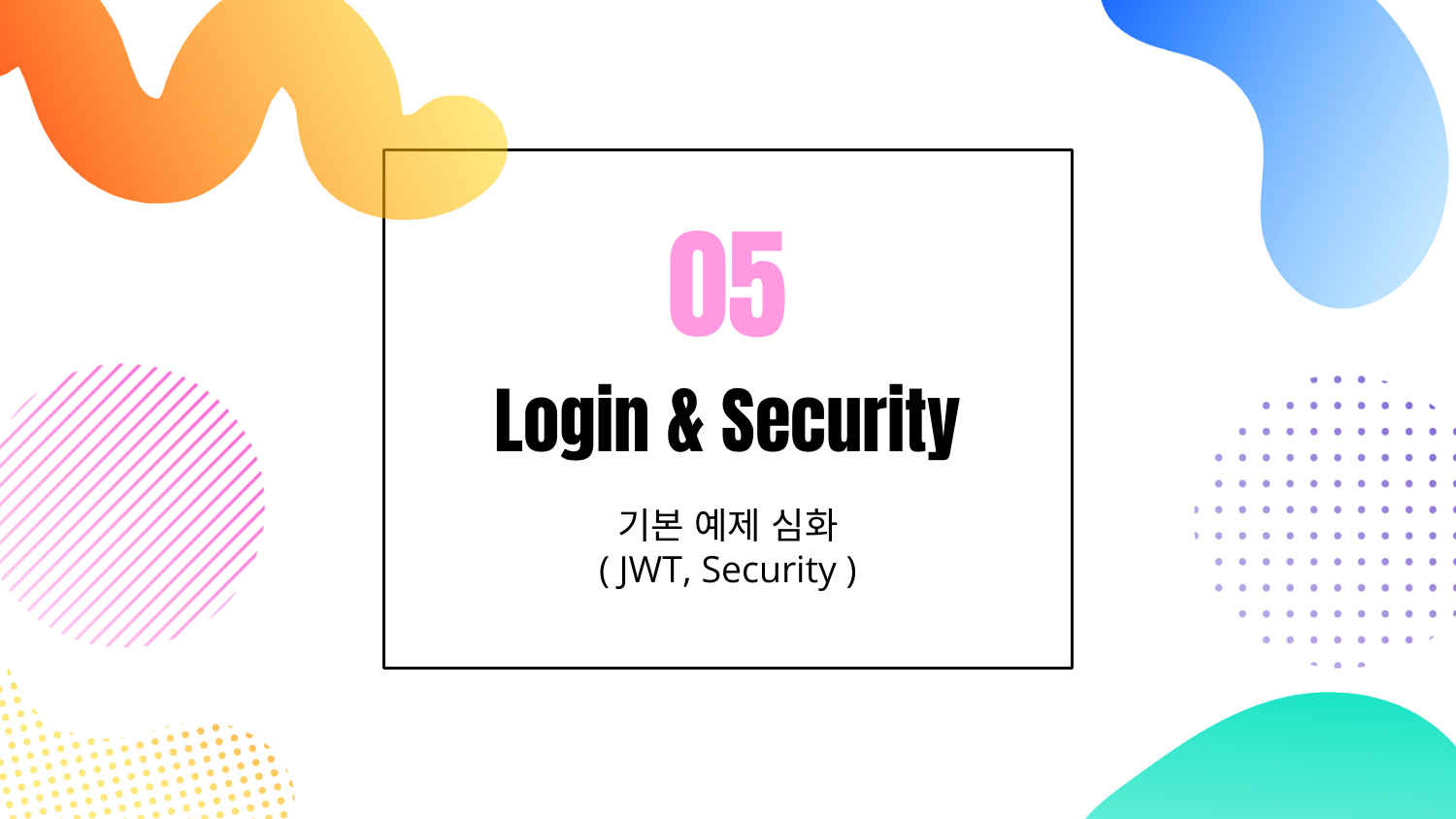

05
# Login & Security
기본 예제 심화
( JWT, Security )